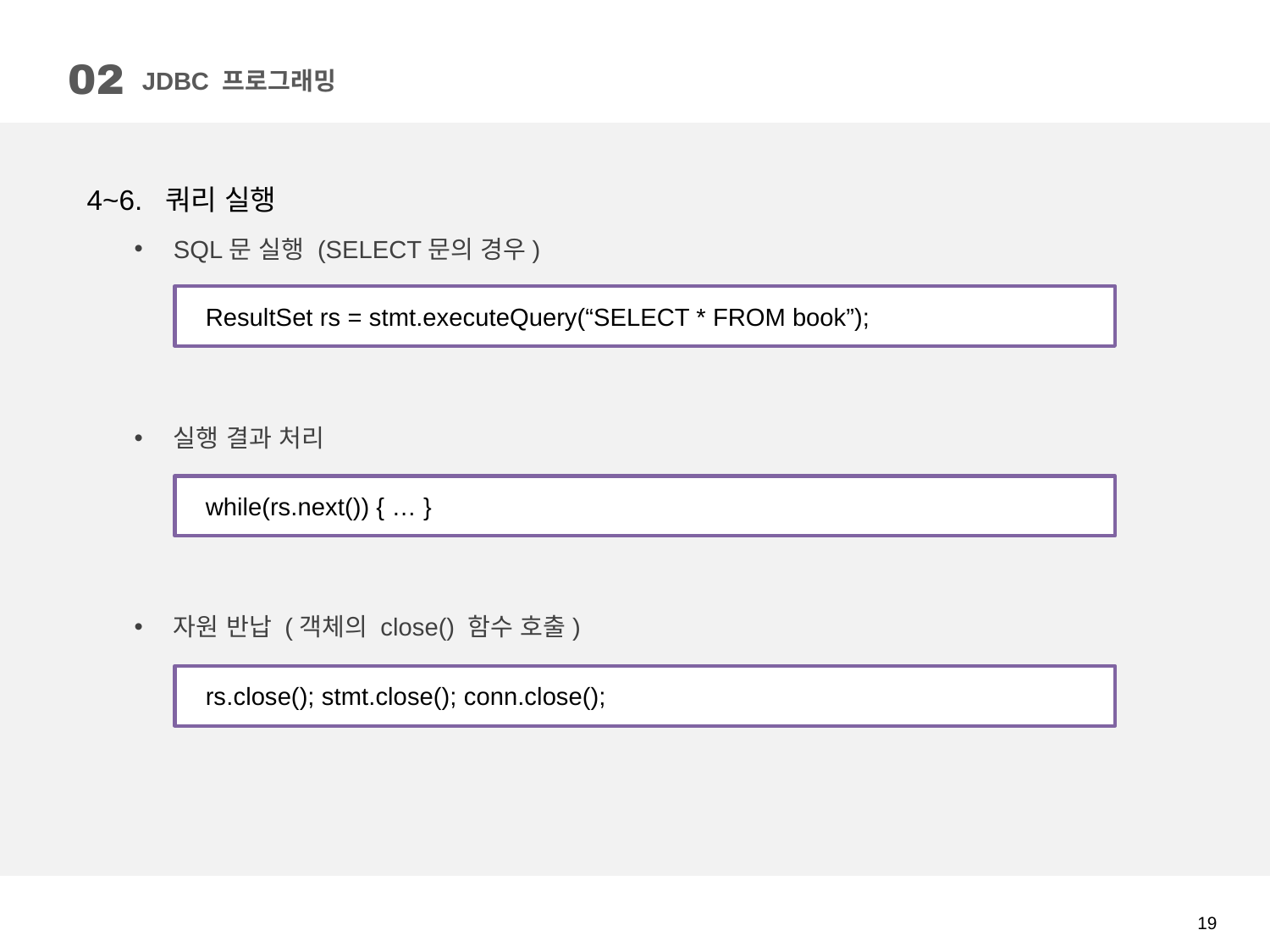

02
JDBC 프로그래밍
4~6.  쿼리 실행
SQL문 실행 (SELECT문의 경우)

실행 결과 처리

자원 반납 (객체의 close() 함수 호출)

ResultSet rs = stmt.executeQuery(“SELECT * FROM book”);
while(rs.next()) { … }
rs.close(); stmt.close(); conn.close();
19